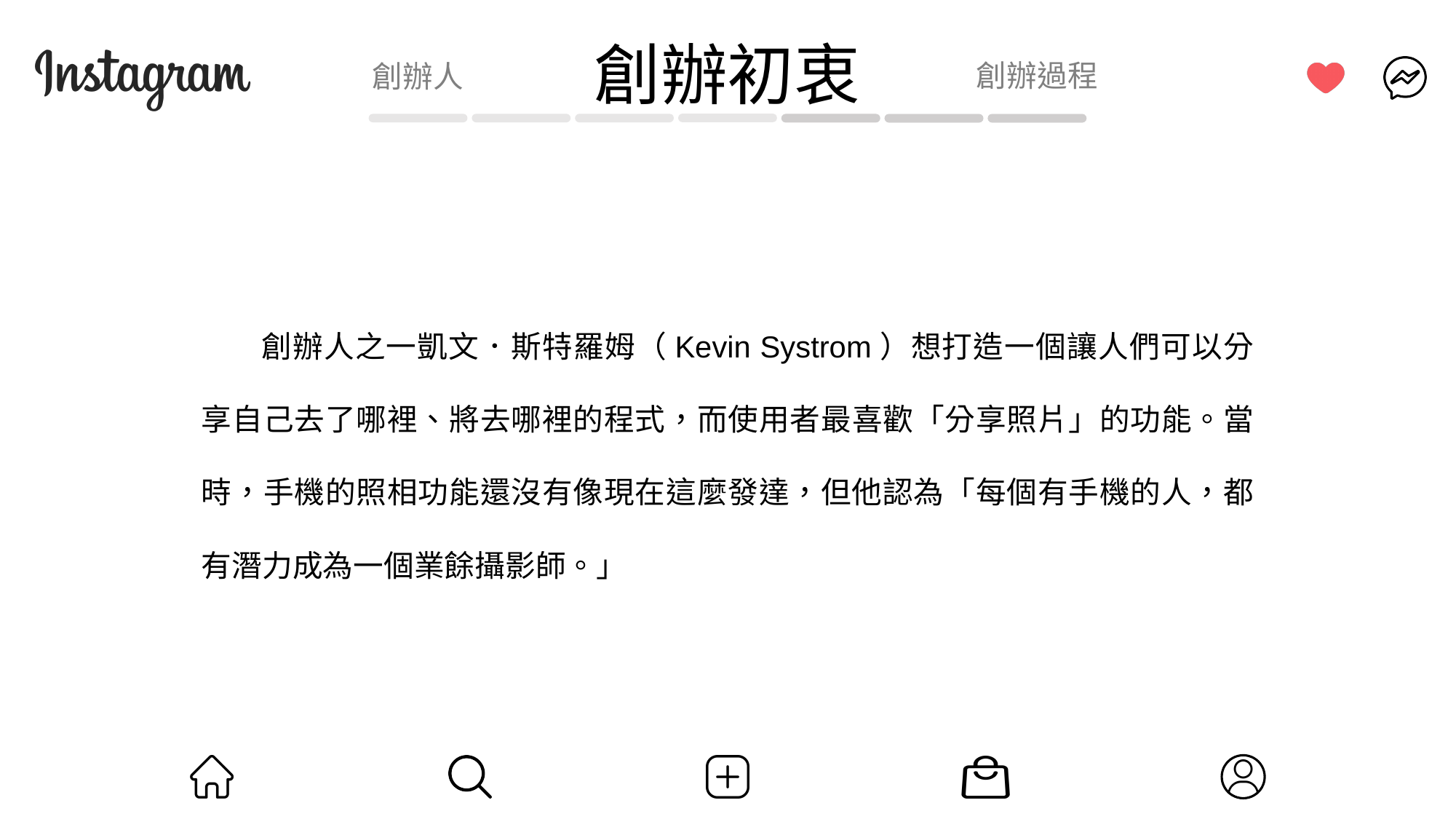

創辦過程
創辦人
創辦初衷

創辦人之一凱文．斯特羅姆（Kevin Systrom）想打造一個讓人們可以分享自己去了哪裡、將去哪裡的程式，而使用者最喜歡「分享照片」的功能。當時，手機的照相功能還沒有像現在這麼發達，但他認為「每個有手機的人，都有潛力成為一個業餘攝影師。」